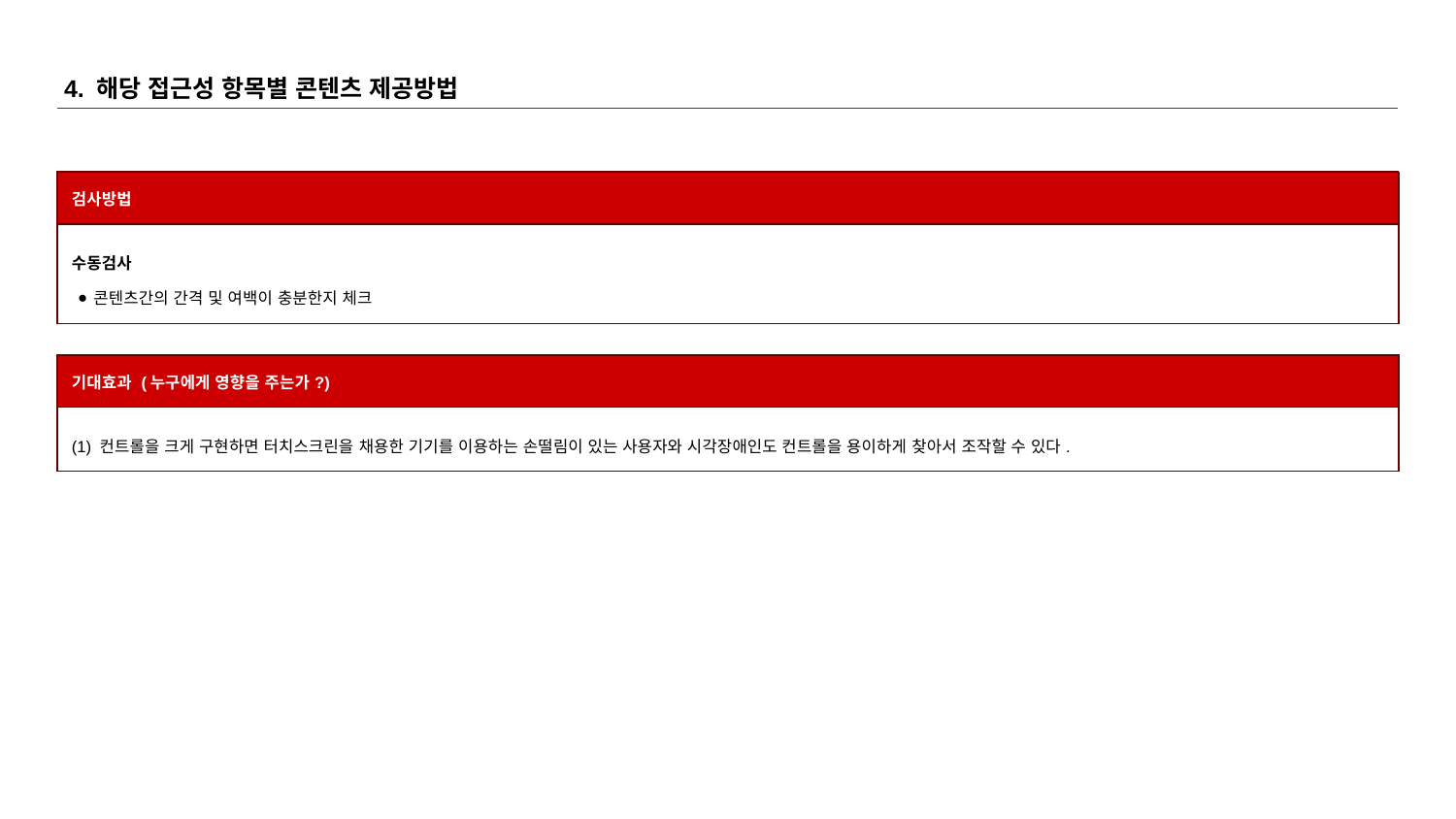

# 4. 해당 접근성 항목별 콘텐츠 제공방법
| 검사방법 |
| --- |
| 수동검사 콘텐츠간의 간격 및 여백이 충분한지 체크 |
| 기대효과 (누구에게 영향을 주는가?) |
| --- |
| (1) 컨트롤을 크게 구현하면 터치스크린을 채용한 기기를 이용하는 손떨림이 있는 사용자와 시각장애인도 컨트롤을 용이하게 찾아서 조작할 수 있다. |